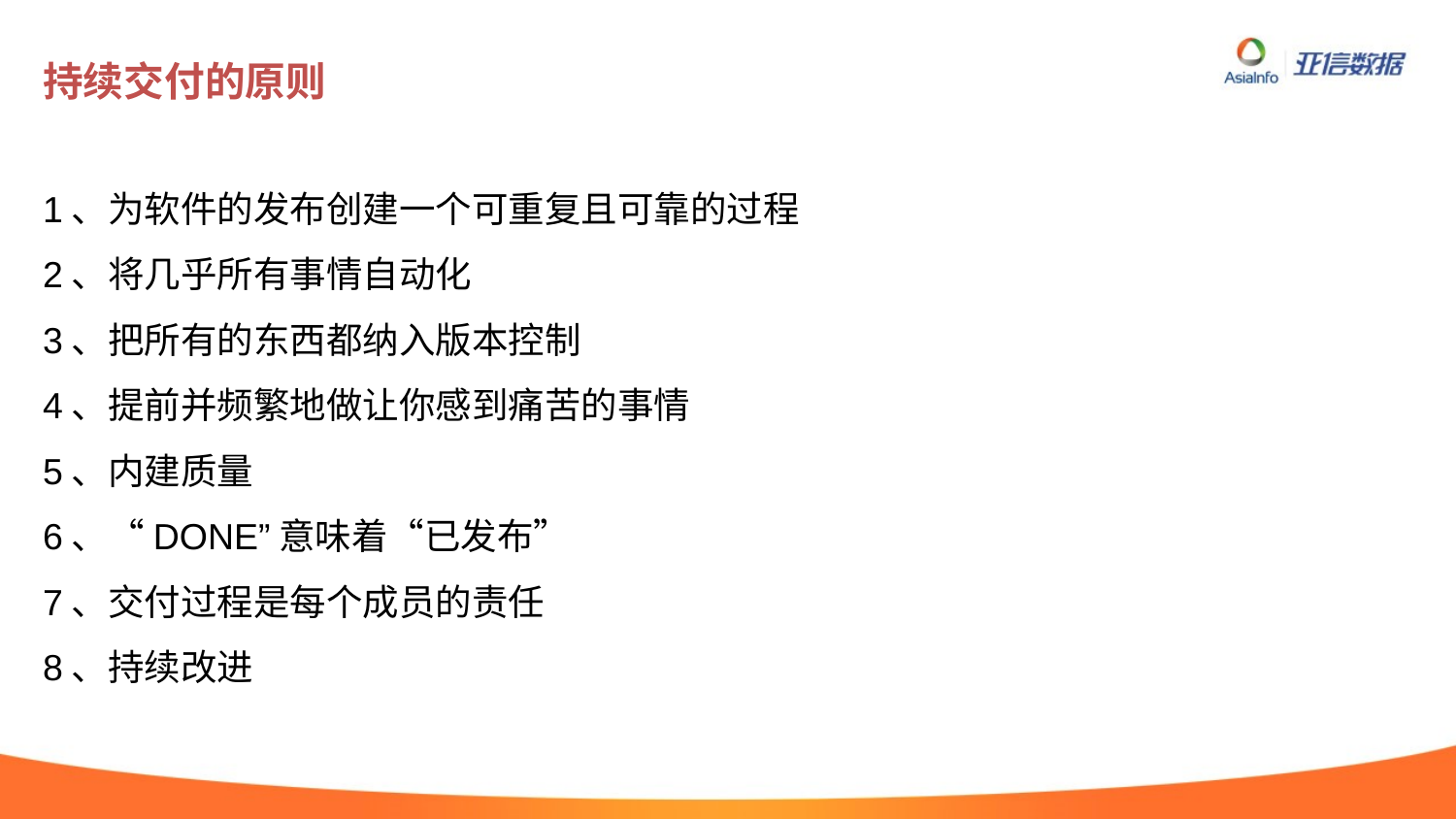

# 持续交付的原则
1、为软件的发布创建一个可重复且可靠的过程
2、将几乎所有事情自动化
3、把所有的东西都纳入版本控制
4、提前并频繁地做让你感到痛苦的事情
5、内建质量
6、“DONE”意味着“已发布”
7、交付过程是每个成员的责任
8、持续改进